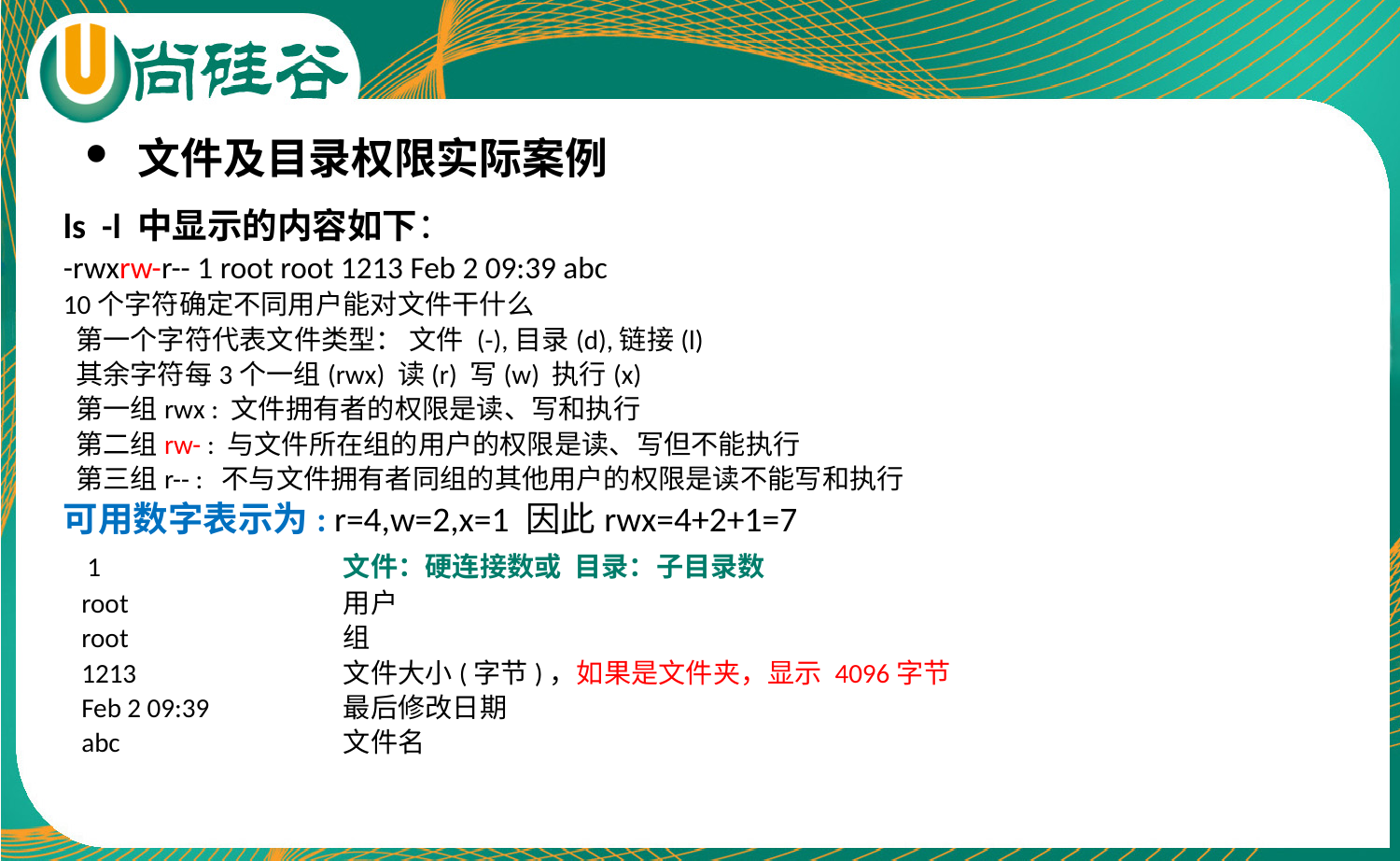

文件及目录权限实际案例
ls  -l 中显示的内容如下：
-rwxrw-r-- 1 root root 1213 Feb 2 09:39 abc
10个字符确定不同用户能对文件干什么
 第一个字符代表文件类型： 文件 (-),目录(d),链接(l)
 其余字符每3个一组(rwx) 读(r) 写(w) 执行(x)
 第一组rwx : 文件拥有者的权限是读、写和执行
 第二组rw- : 与文件所在组的用户的权限是读、写但不能执行
 第三组r-- :  不与文件拥有者同组的其他用户的权限是读不能写和执行
可用数字表示为: r=4,w=2,x=1 因此rwx=4+2+1=7
   1		文件：硬连接数或  目录：子目录数
   root  		用户
   root      		组
   1213              	文件大小(字节)，如果是文件夹，显示 4096字节
   Feb 2 09:39  	最后修改日期
   abc                	文件名